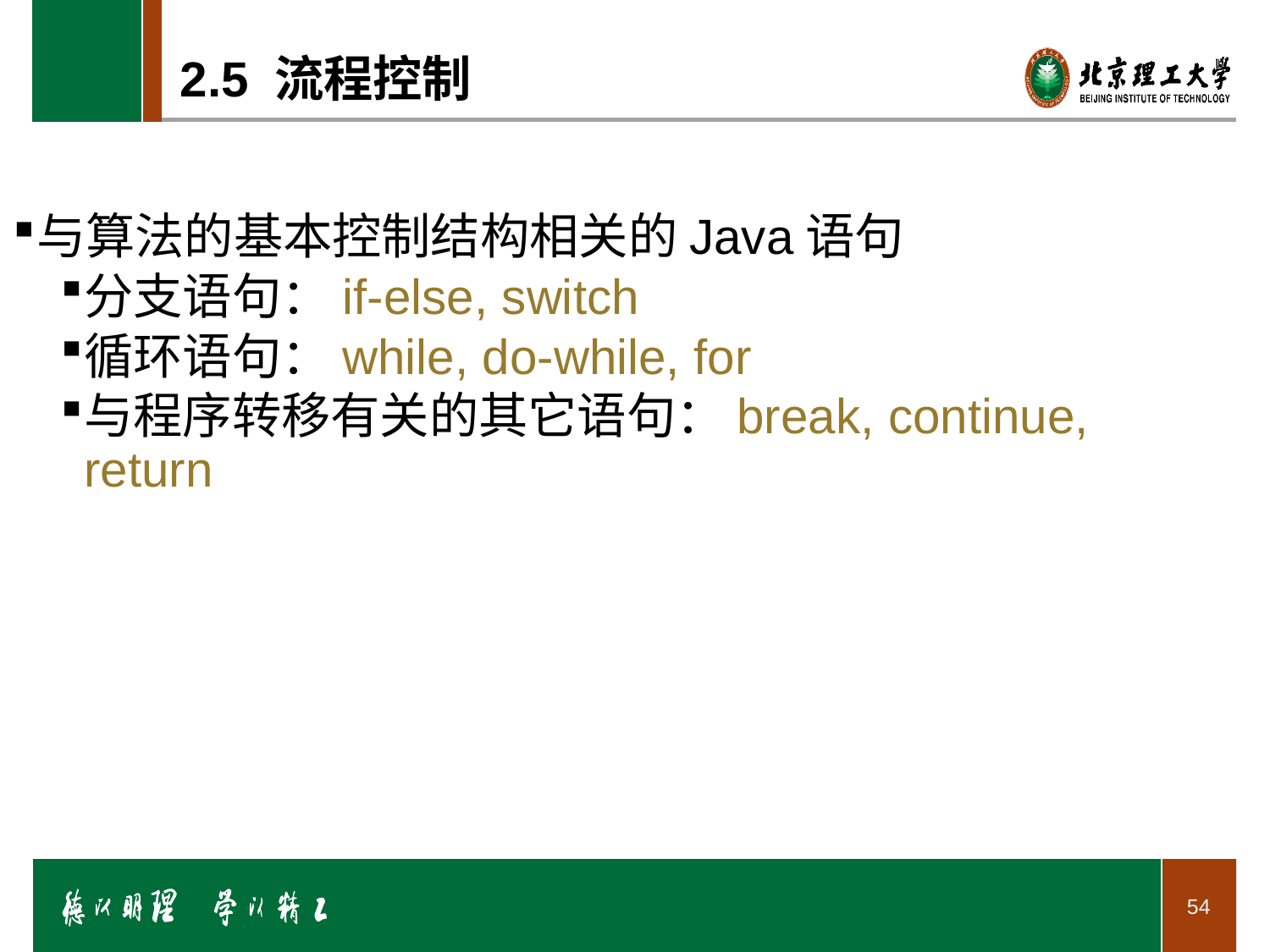

# 2.5 流程控制
与算法的基本控制结构相关的Java语句
分支语句：if-else, switch
循环语句：while, do-while, for
与程序转移有关的其它语句：break, continue, return